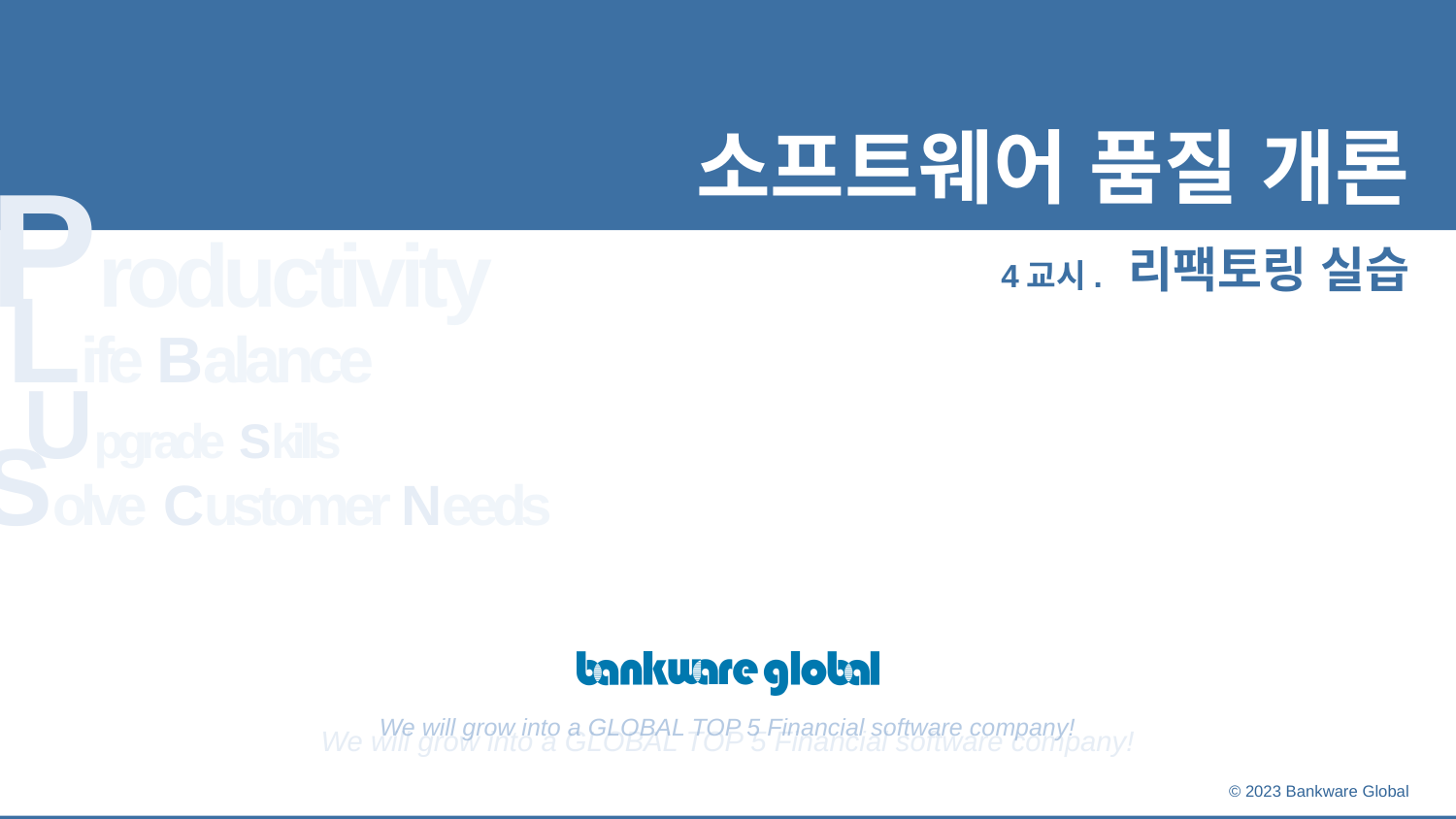

# 소프트웨어 품질 개론
4교시.  리팩토링 실습